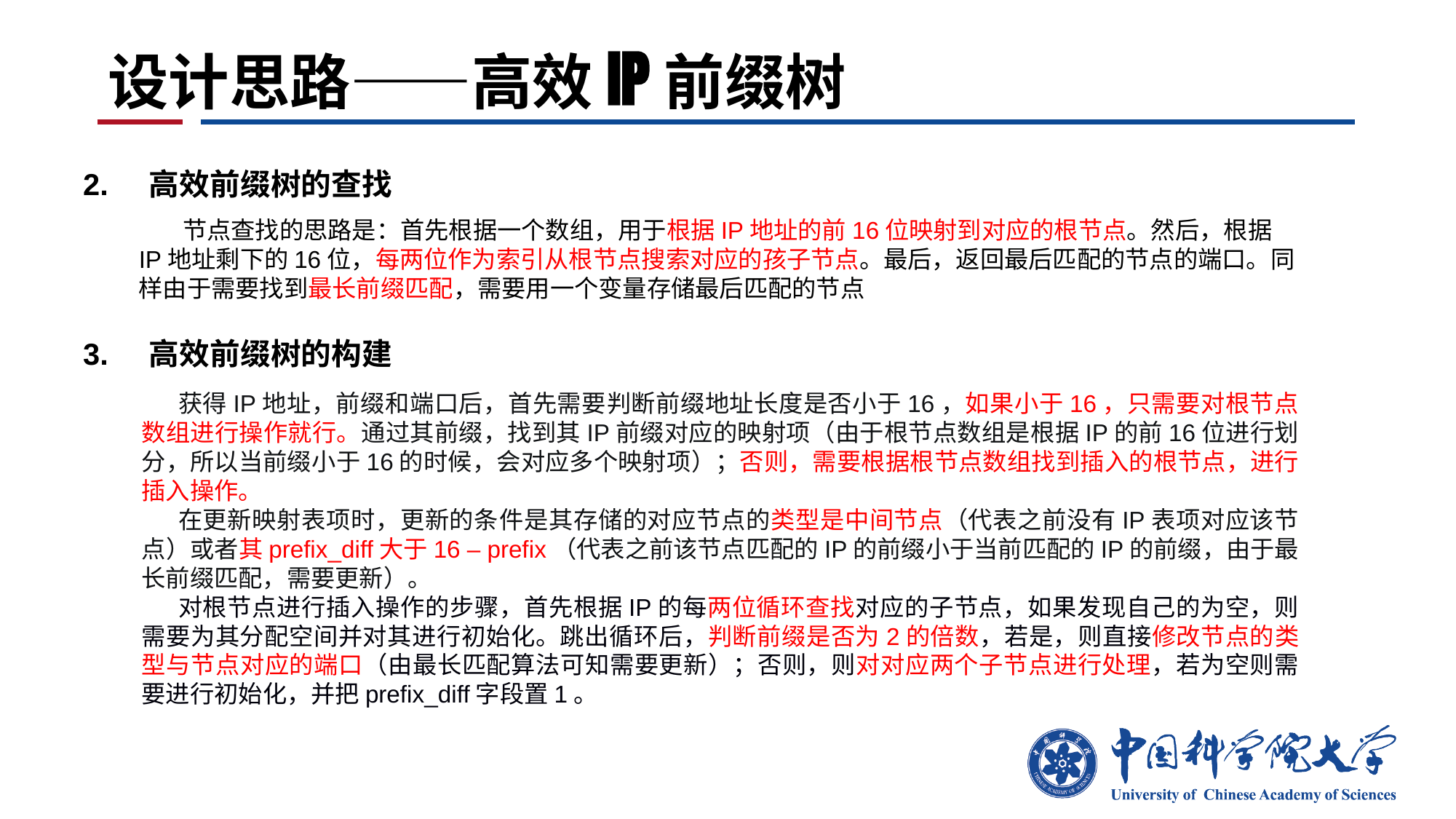

# 设计思路——高效IP前缀树
2.    高效前缀树的查找
       节点查找的思路是：首先根据一个数组，用于根据IP地址的前16位映射到对应的根节点。然后，根据IP地址剩下的16位，每两位作为索引从根节点搜索对应的孩子节点。最后，返回最后匹配的节点的端口。同样由于需要找到最长前缀匹配，需要用一个变量存储最后匹配的节点

3.    高效前缀树的构建
获得IP地址，前缀和端口后，首先需要判断前缀地址长度是否小于16，如果小于16，只需要对根节点数组进行操作就行。通过其前缀，找到其IP前缀对应的映射项（由于根节点数组是根据IP的前16位进行划分，所以当前缀小于16的时候，会对应多个映射项）；否则，需要根据根节点数组找到插入的根节点，进行插入操作。
在更新映射表项时，更新的条件是其存储的对应节点的类型是中间节点（代表之前没有IP表项对应该节点）或者其prefix_diff大于16 – prefix（代表之前该节点匹配的IP的前缀小于当前匹配的IP的前缀，由于最长前缀匹配，需要更新）。
对根节点进行插入操作的步骤，首先根据IP的每两位循环查找对应的子节点，如果发现自己的为空，则需要为其分配空间并对其进行初始化。跳出循环后，判断前缀是否为2的倍数，若是，则直接修改节点的类型与节点对应的端口（由最长匹配算法可知需要更新）；否则，则对对应两个子节点进行处理，若为空则需要进行初始化，并把prefix_diff字段置1。